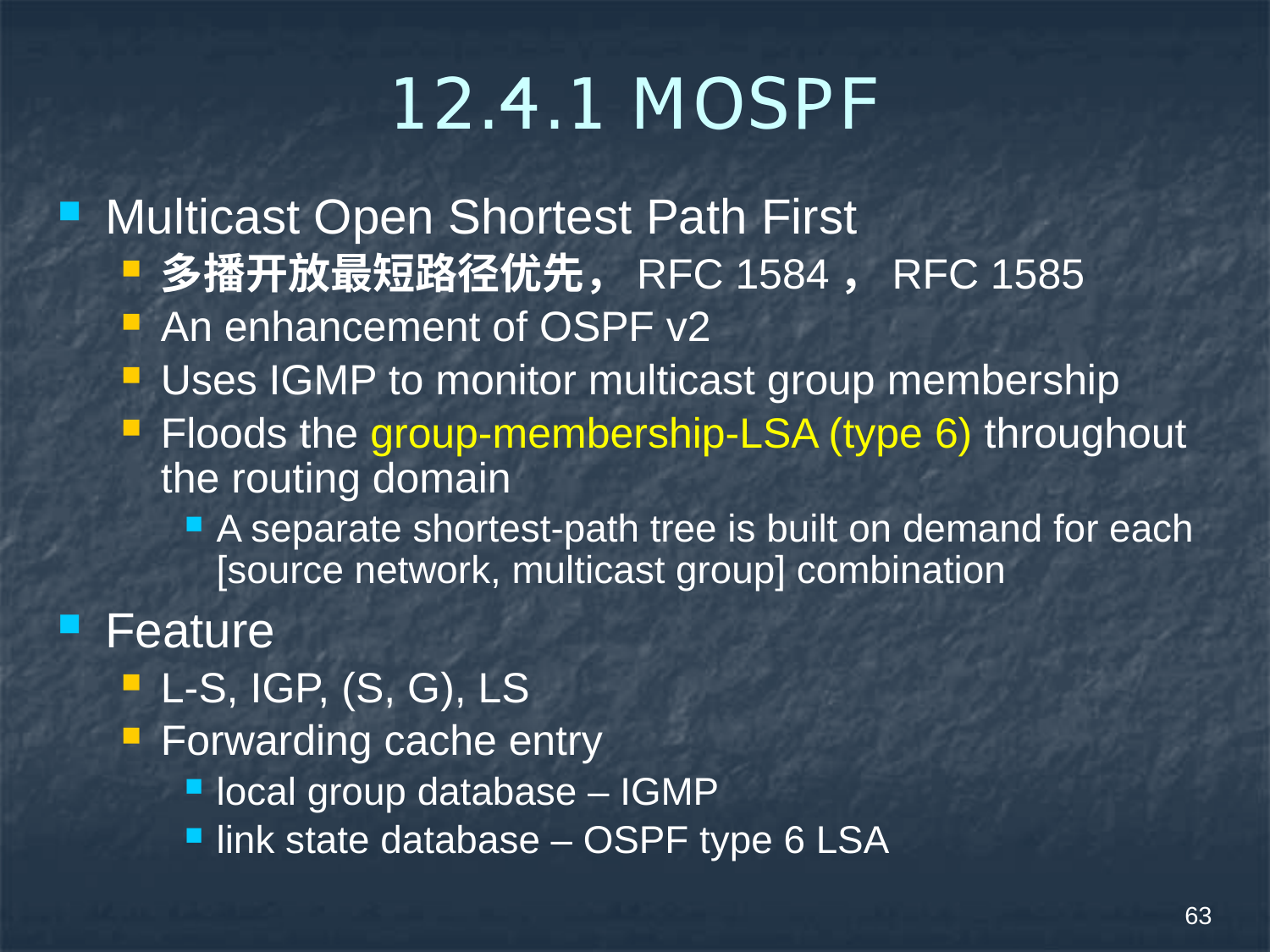

# 12.4.1 MOSPF
Multicast Open Shortest Path First
多播开放最短路径优先，RFC 1584，RFC 1585
An enhancement of OSPF v2
Uses IGMP to monitor multicast group membership
Floods the group-membership-LSA (type 6) throughout the routing domain
A separate shortest-path tree is built on demand for each [source network, multicast group] combination
Feature
L-S, IGP, (S, G), LS
Forwarding cache entry
local group database – IGMP
link state database – OSPF type 6 LSA
63